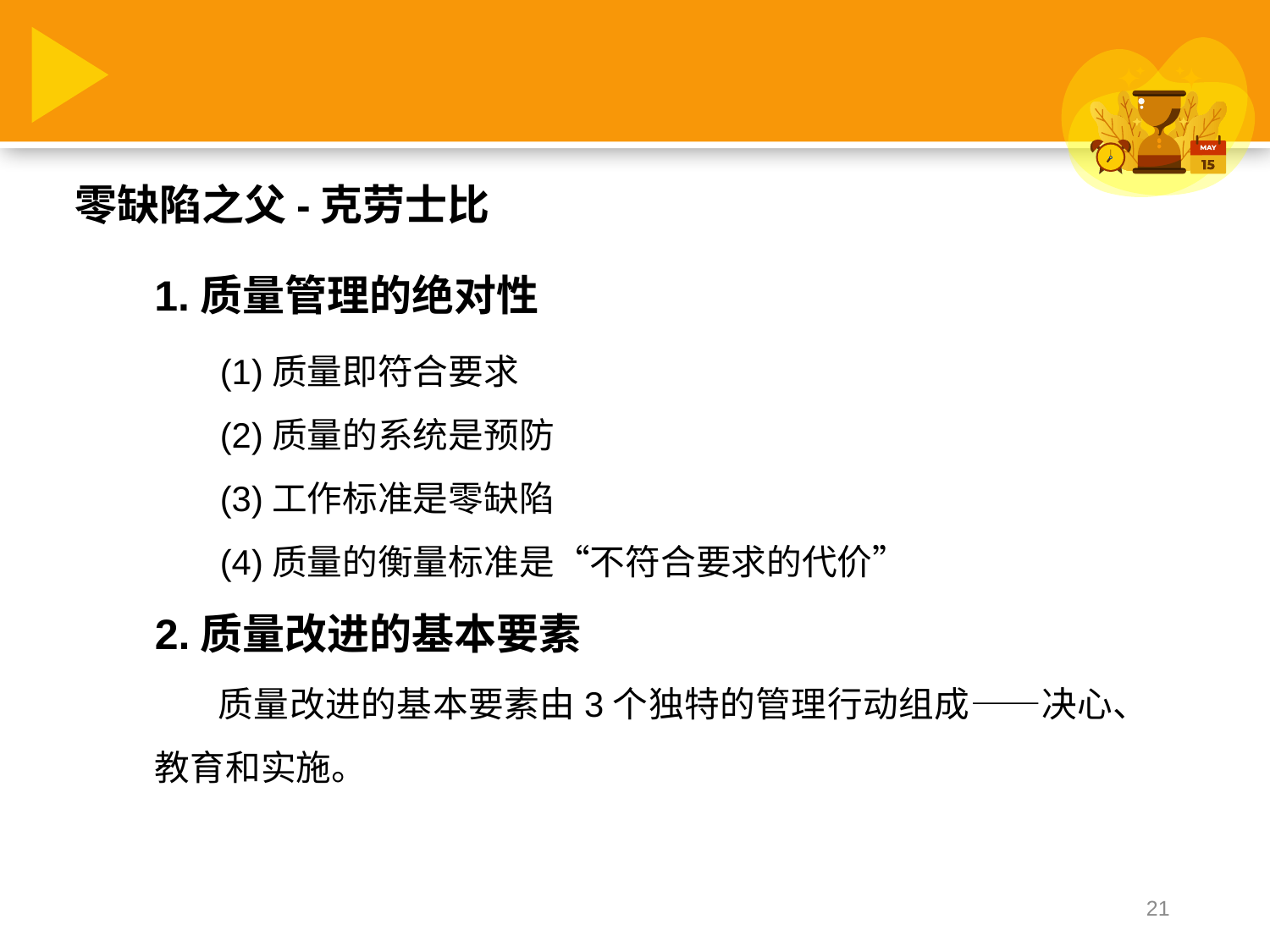

零缺陷之父-克劳士比
1.质量管理的绝对性
(1)质量即符合要求
(2)质量的系统是预防
(3)工作标准是零缺陷
(4)质量的衡量标准是“不符合要求的代价”
2.质量改进的基本要素
质量改进的基本要素由3个独特的管理行动组成——决心、教育和实施。
21